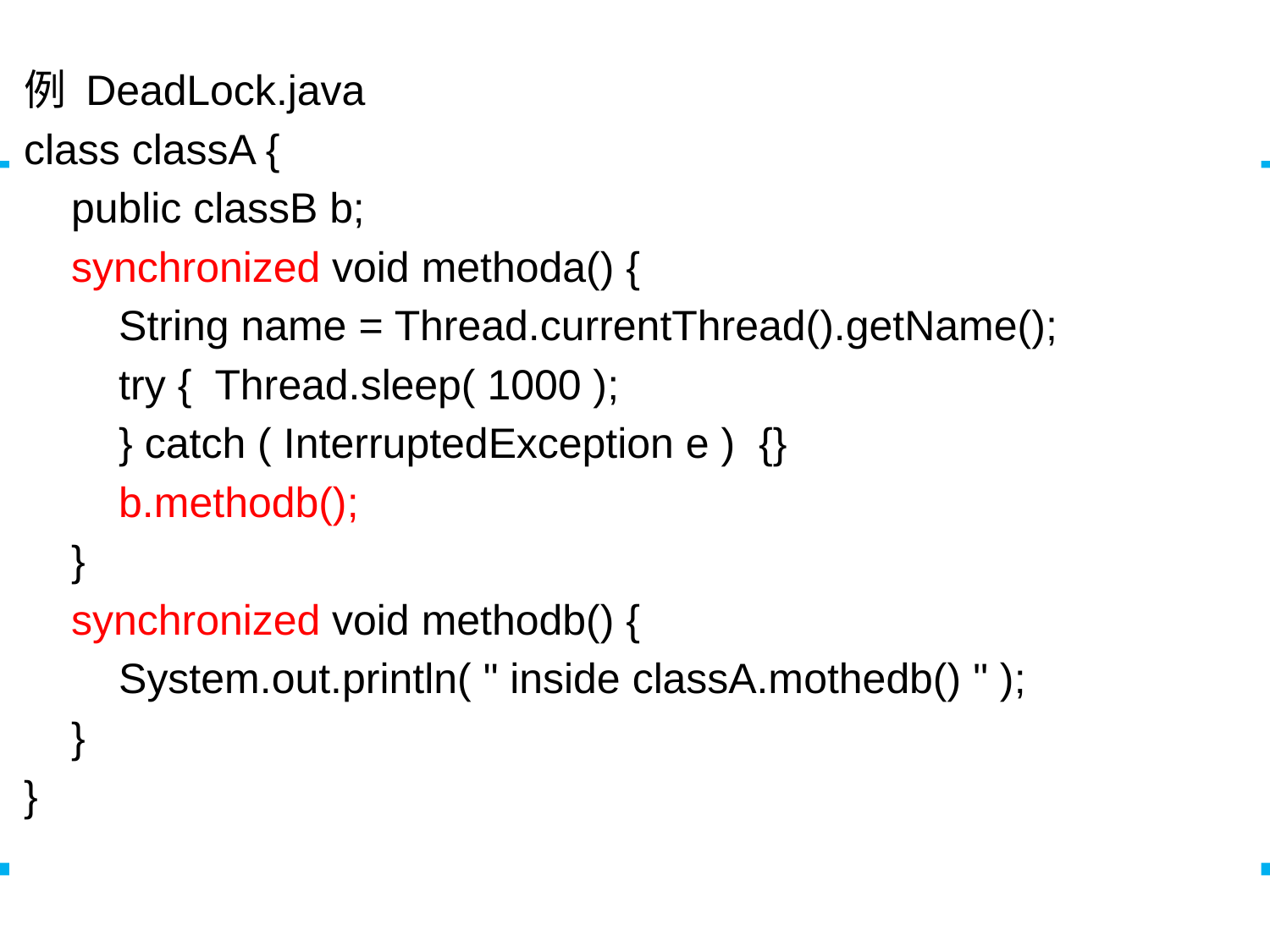

例 DeadLock.java
class classA {
    public classB b;
    synchronized void methoda() {
        String name = Thread.currentThread().getName();
        try {  Thread.sleep( 1000 );
        } catch ( InterruptedException e )  {}
        b.methodb();
    }
    synchronized void methodb() {
        System.out.println( " inside classA.mothedb() " );
    }
}